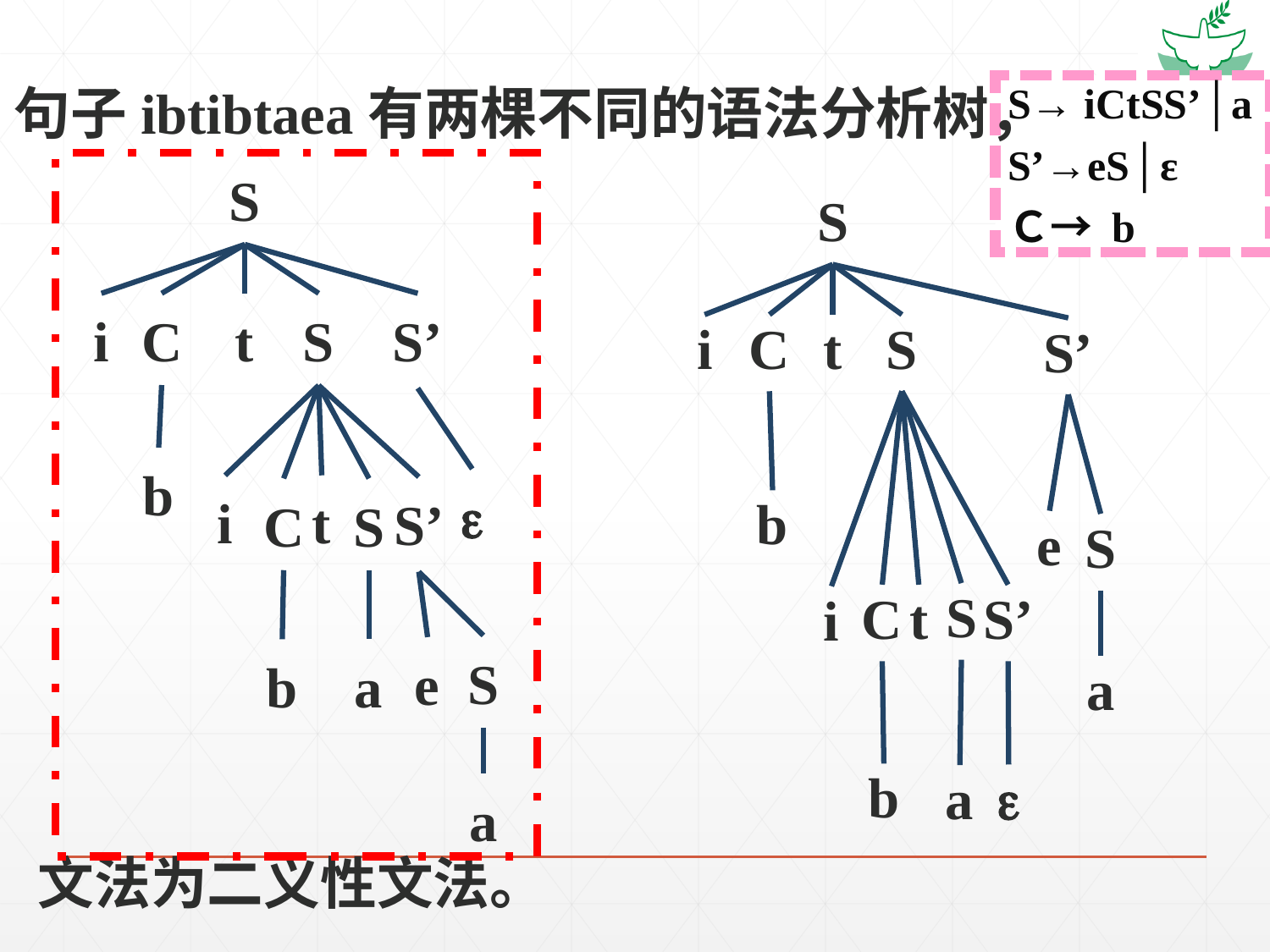

句子ibtibtaea有两棵不同的语法分析树，
S→ iCtSS’│a
S’→eS│ε
Ｃ→ b
S
i
C
t
S
S’
b
ε
i
t
S’
C
S
S
e
b
a
a

S
i
C
t
S
S’
b
e
S
S
S’
t
C
i
a
b
a
ε
文法为二义性文法。